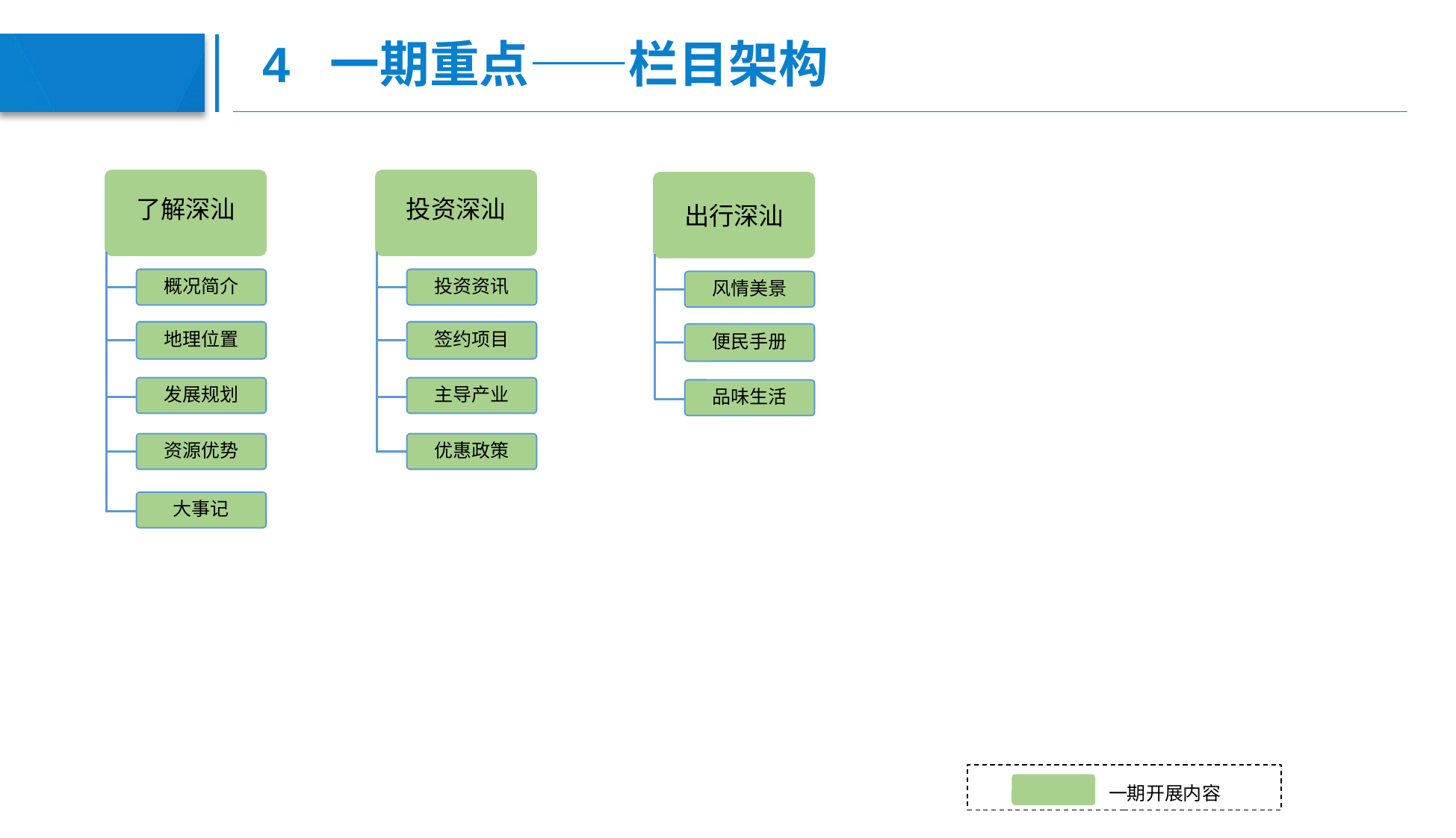

# 4  一期重点——栏目架构

了解深汕

投资深汕

出行深汕

概况简介

投资资讯

风情美景

地理位置

签约项目

便民手册

发展规划

主导产业

品味生活

资源优势

优惠政策

大事记

一期开展内容